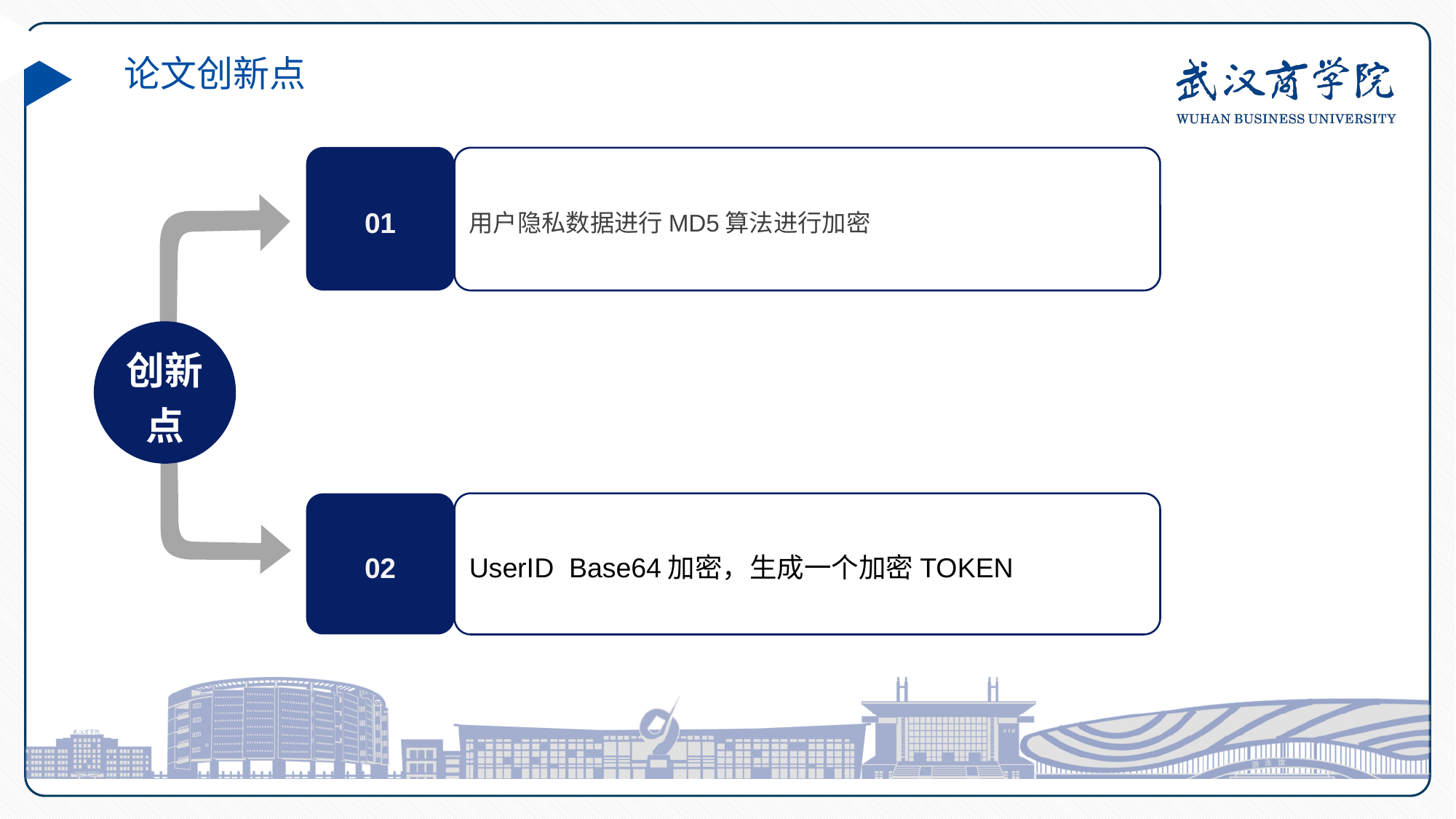

论文创新点

01
用户隐私数据进行MD5算法进行加密

创新点

02
UserID  Base64加密，生成一个加密TOKEN